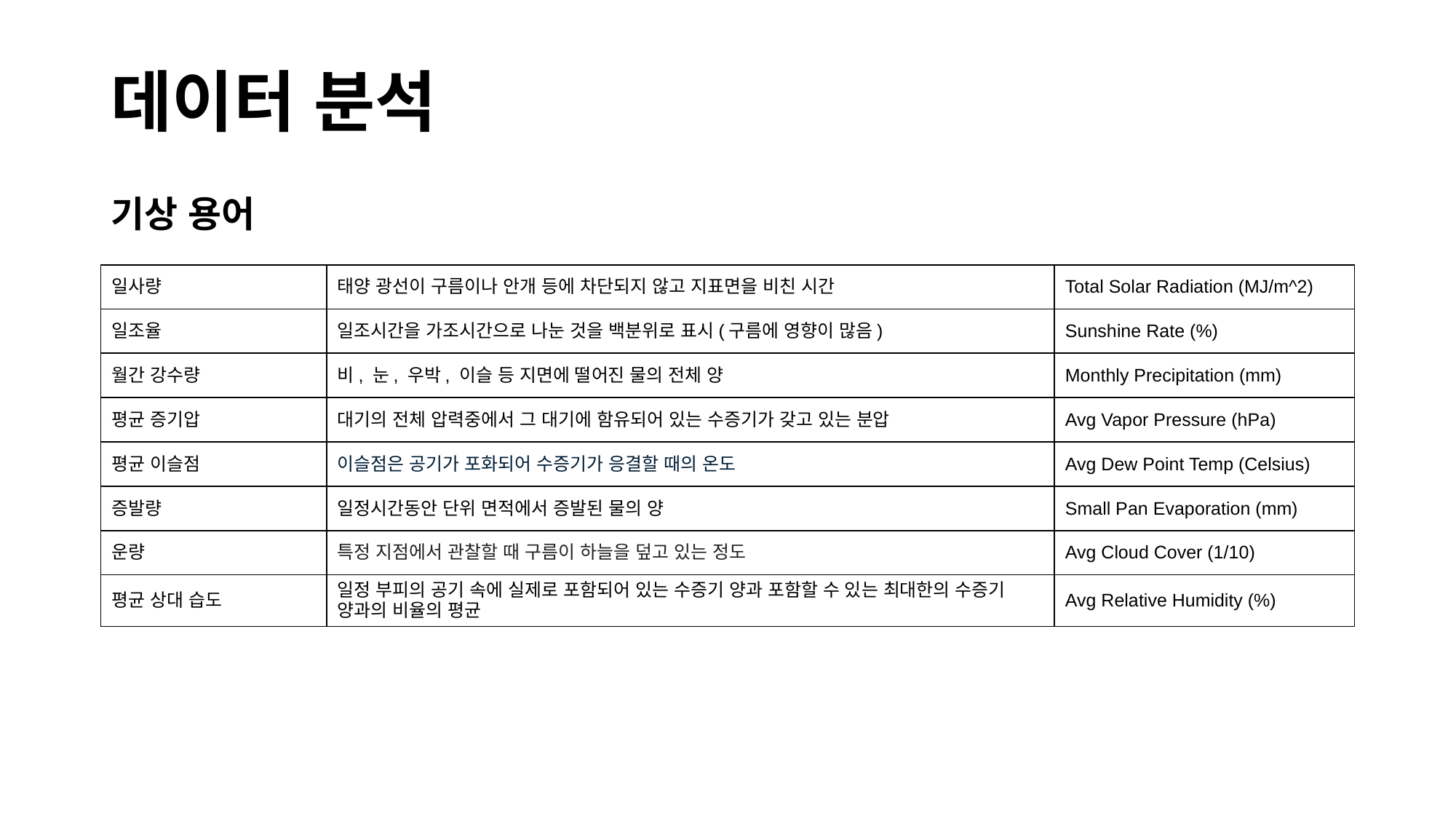

# 데이터 분석
기상 용어
| 일사량 | 태양 광선이 구름이나 안개 등에 차단되지 않고 지표면을 비친 시간 | Total Solar Radiation (MJ/m^2) |
| --- | --- | --- |
| 일조율 | 일조시간을 가조시간으로 나눈 것을 백분위로 표시(구름에 영향이 많음) | Sunshine Rate (%) |
| 월간 강수량 | 비, 눈, 우박, 이슬 등 지면에 떨어진 물의 전체 양 | Monthly Precipitation (mm) |
| 평균 증기압 | 대기의 전체 압력중에서 그 대기에 함유되어 있는 수증기가 갖고 있는 분압 | Avg Vapor Pressure (hPa) |
| 평균 이슬점 | 이슬점은 공기가 포화되어 수증기가 응결할 때의 온도 | Avg Dew Point Temp (Celsius) |
| 증발량 | 일정시간동안 단위 면적에서 증발된 물의 양 | Small Pan Evaporation (mm) |
| 운량 | 특정 지점에서 관찰할 때 구름이 하늘을 덮고 있는 정도 | Avg Cloud Cover (1/10) |
| 평균 상대 습도 | 일정 부피의 공기 속에 실제로 포함되어 있는 수증기 양과 포함할 수 있는 최대한의 수증기 양과의 비율의 평균 | Avg Relative Humidity (%) |